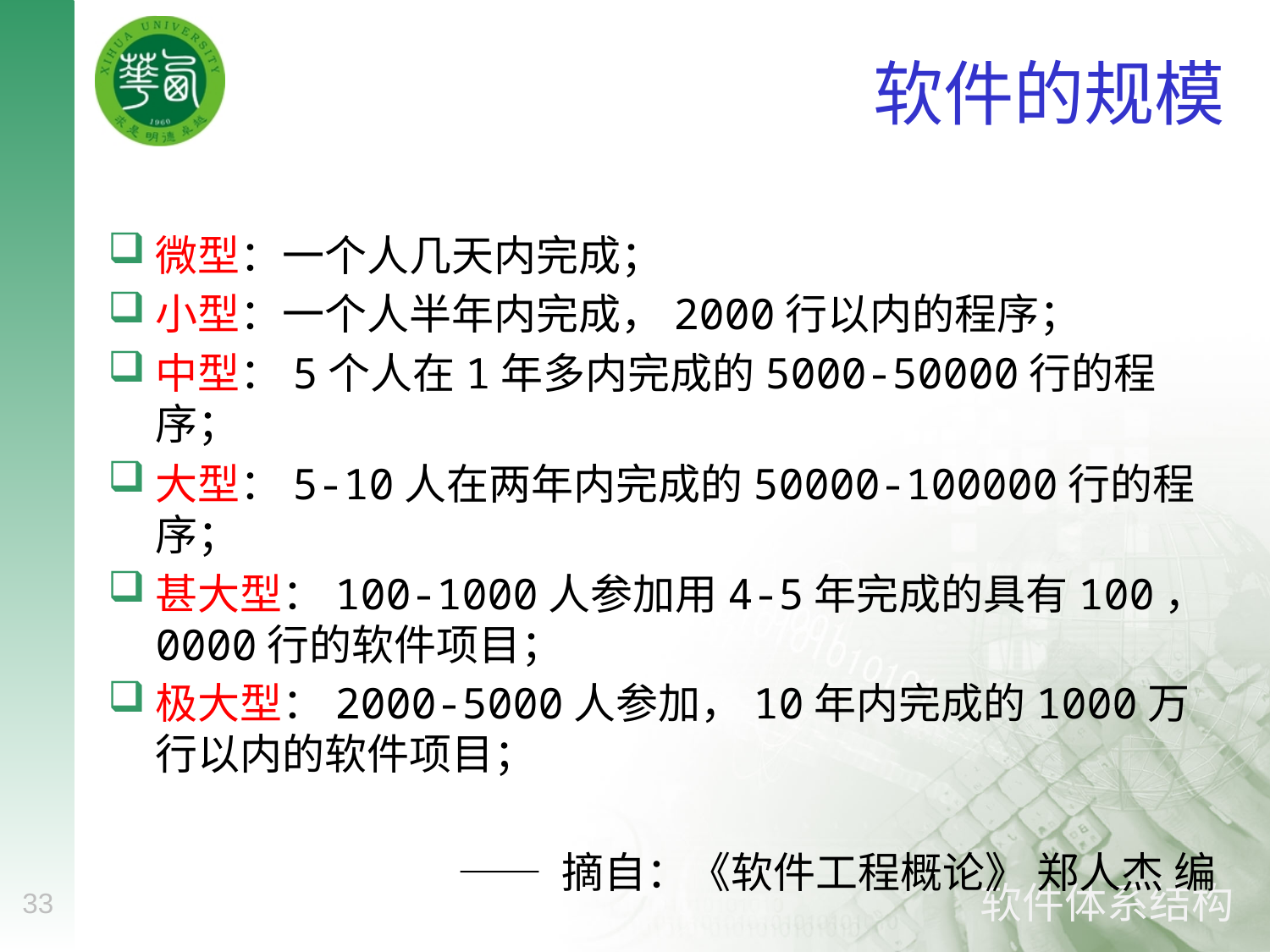

# 软件的规模
微型：一个人几天内完成；
小型：一个人半年内完成，2000行以内的程序；
中型：5个人在1年多内完成的5000-50000行的程序；
大型：5-10人在两年内完成的50000-100000行的程序；
甚大型：100-1000人参加用4-5年完成的具有100，0000行的软件项目；
极大型：2000-5000人参加，10年内完成的1000万行以内的软件项目；

—— 摘自：《软件工程概论》 郑人杰 编
33